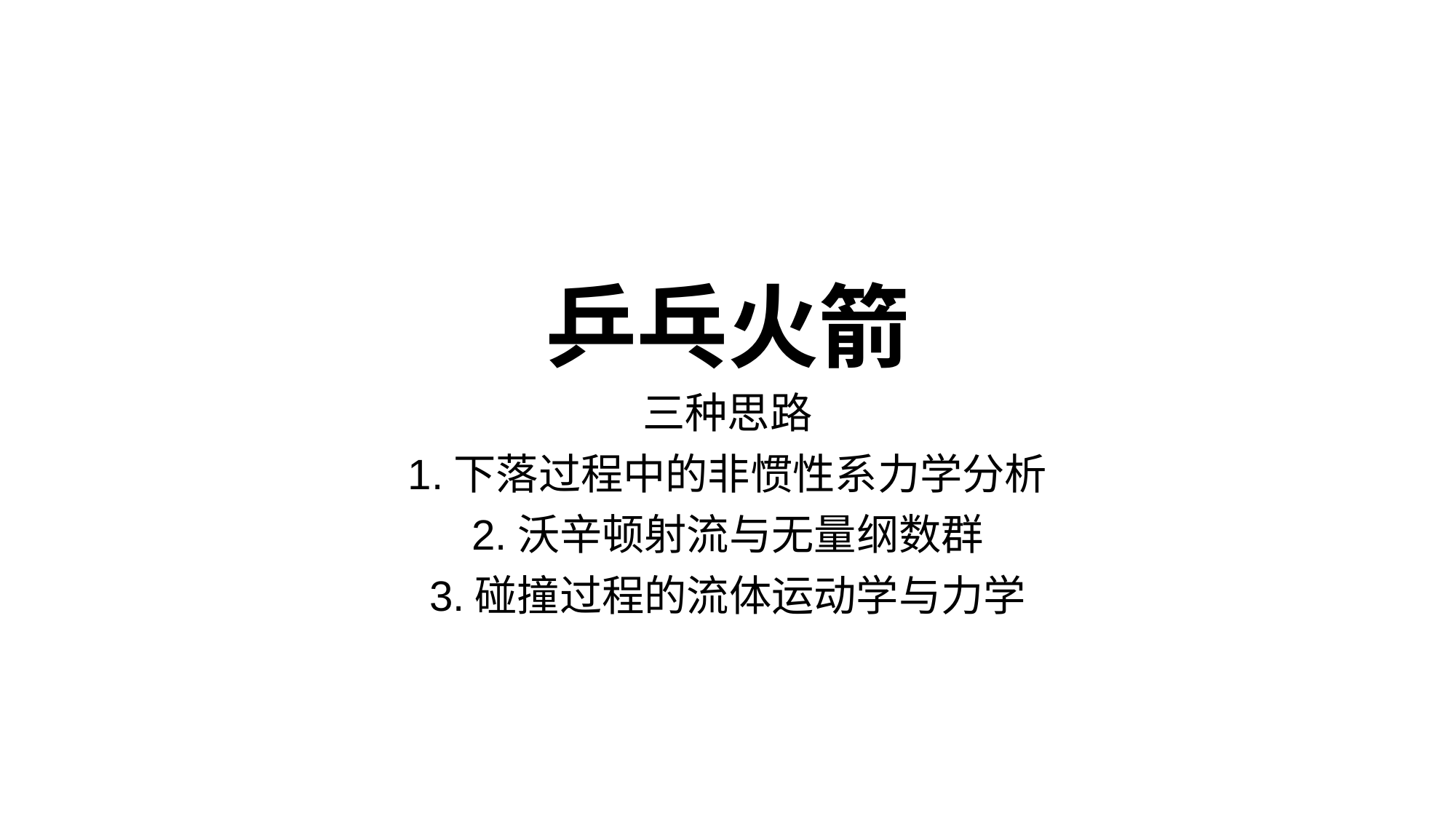

# 乒乓火箭
三种思路
1.下落过程中的非惯性系力学分析
2.沃辛顿射流与无量纲数群
3.碰撞过程的流体运动学与力学